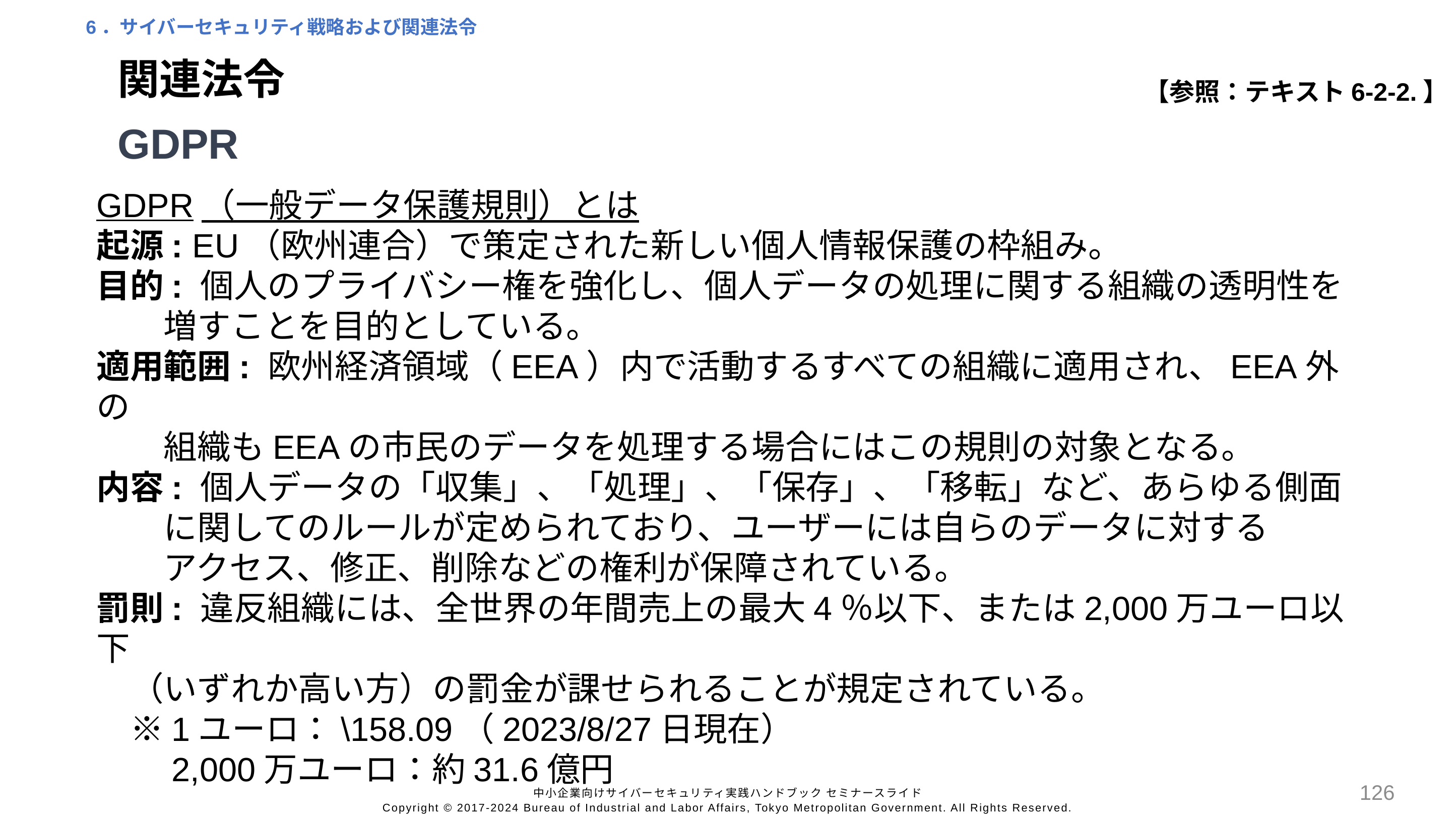

6．サイバーセキュリティ戦略および関連法令
関連法令
【参照：テキスト6-2-2.】
GDPR
GDPR（一般データ保護規則）とは
起源: EU（欧州連合）で策定された新しい個人情報保護の枠組み。
目的: 個人のプライバシー権を強化し、個人データの処理に関する組織の透明性を
　　増すことを目的としている。
適用範囲: 欧州経済領域（EEA）内で活動するすべての組織に適用され、EEA外の
　　組織もEEAの市民のデータを処理する場合にはこの規則の対象となる。
内容: 個人データの「収集」、「処理」、「保存」、「移転」など、あらゆる側面
　　に関してのルールが定められており、ユーザーには自らのデータに対する
　　アクセス、修正、削除などの権利が保障されている。
罰則: 違反組織には、全世界の年間売上の最大4％以下、または2,000万ユーロ以下
　（いずれか高い方）の罰金が課せられることが規定されている。
　※1ユーロ：\158.09（2023/8/27日現在）
　　2,000万ユーロ：約31.6億円
126